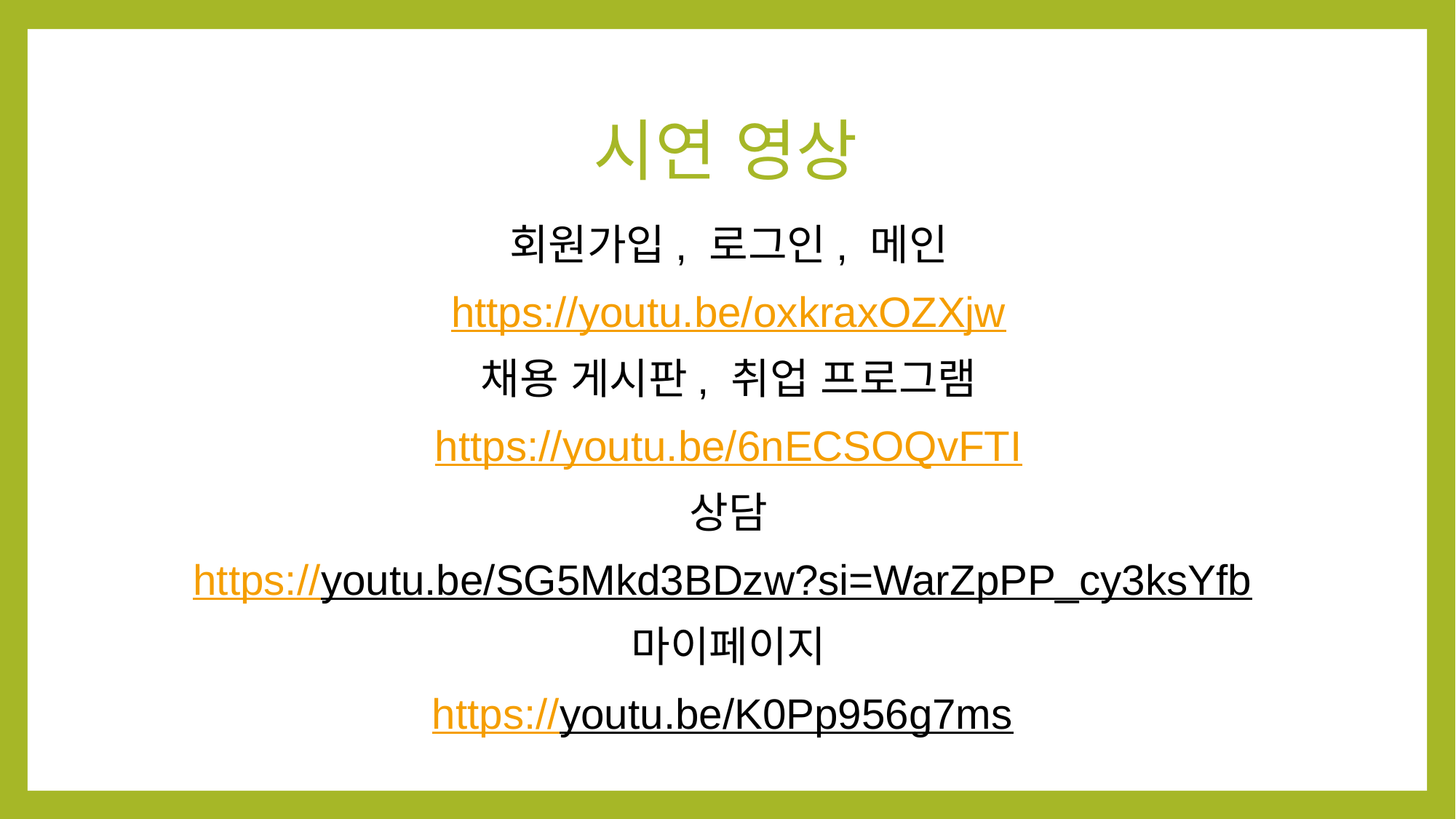

# 시연 영상
회원가입, 로그인, 메인
https://youtu.be/oxkraxOZXjw
채용 게시판, 취업 프로그램
https://youtu.be/6nECSOQvFTI
상담
https://youtu.be/SG5Mkd3BDzw?si=WarZpPP_cy3ksYfb
마이페이지
https://youtu.be/K0Pp956g7ms